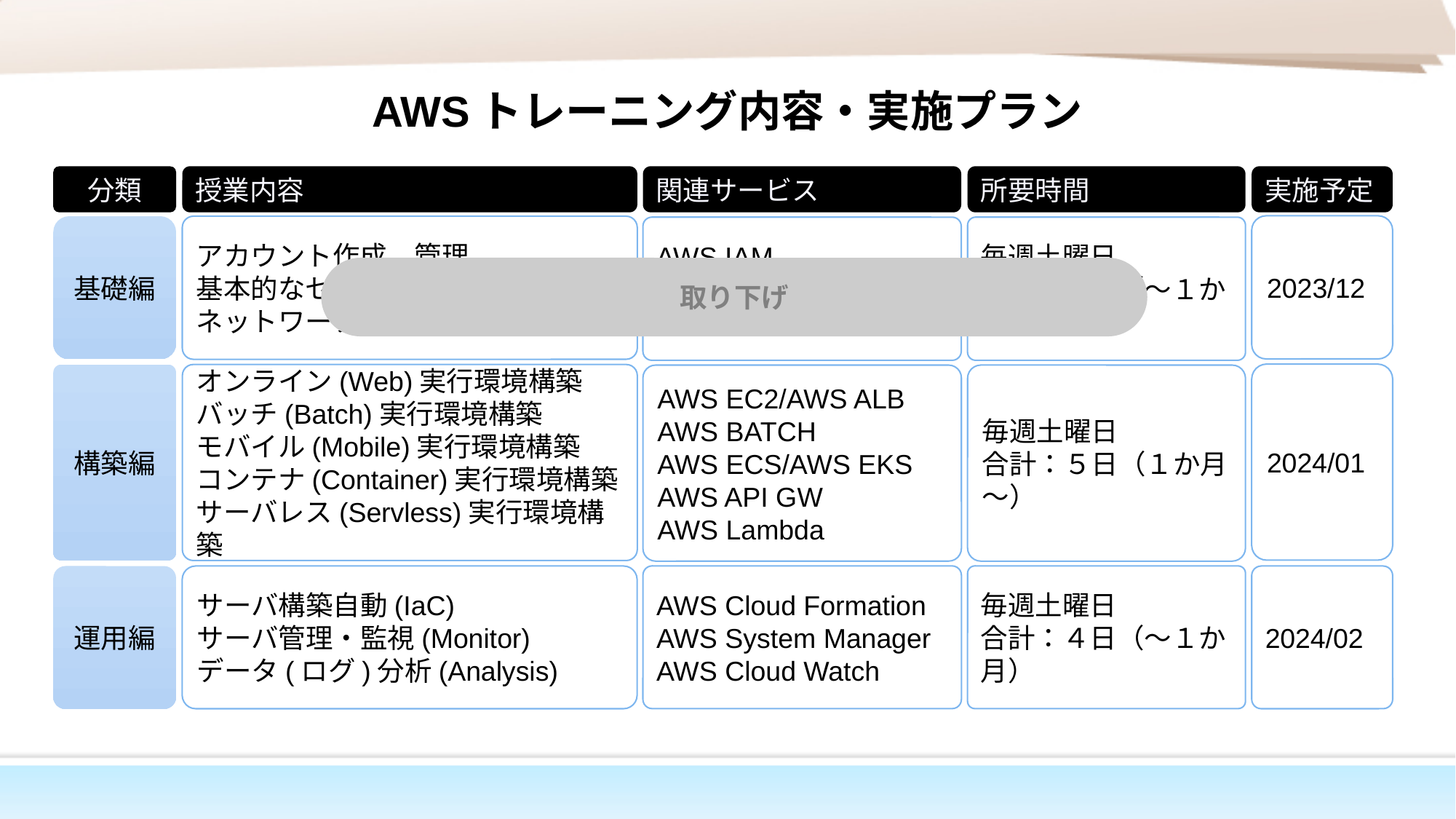

AWSトレーニング内容・実施プラン
分類
授業内容
関連サービス
所要時間
実施予定

基礎編
アカウント作成、管理
基本的なセキュリティ設定
ネットワーク作成、接続
AWS IAM
AWS GuardDuty
AWS VPC
毎週土曜日
合計：４日（～１か月）
取り下げ
2023/12
2024/01
構築編
オンライン(Web)実行環境構築
バッチ(Batch)実行環境構築
モバイル(Mobile)実行環境構築
コンテナ(Container)実行環境構築
サーバレス(Servless)実行環境構築
AWS EC2/AWS ALB
AWS BATCH
AWS ECS/AWS EKS
AWS API GW
AWS Lambda
毎週土曜日
合計：５日（１か月～）
AWS Cloud Formation
AWS System Manager
AWS Cloud Watch
毎週土曜日
合計：４日（～１か月）
運用編
サーバ構築自動(IaC)
サーバ管理・監視(Monitor)
データ(ログ)分析(Analysis)
2024/02